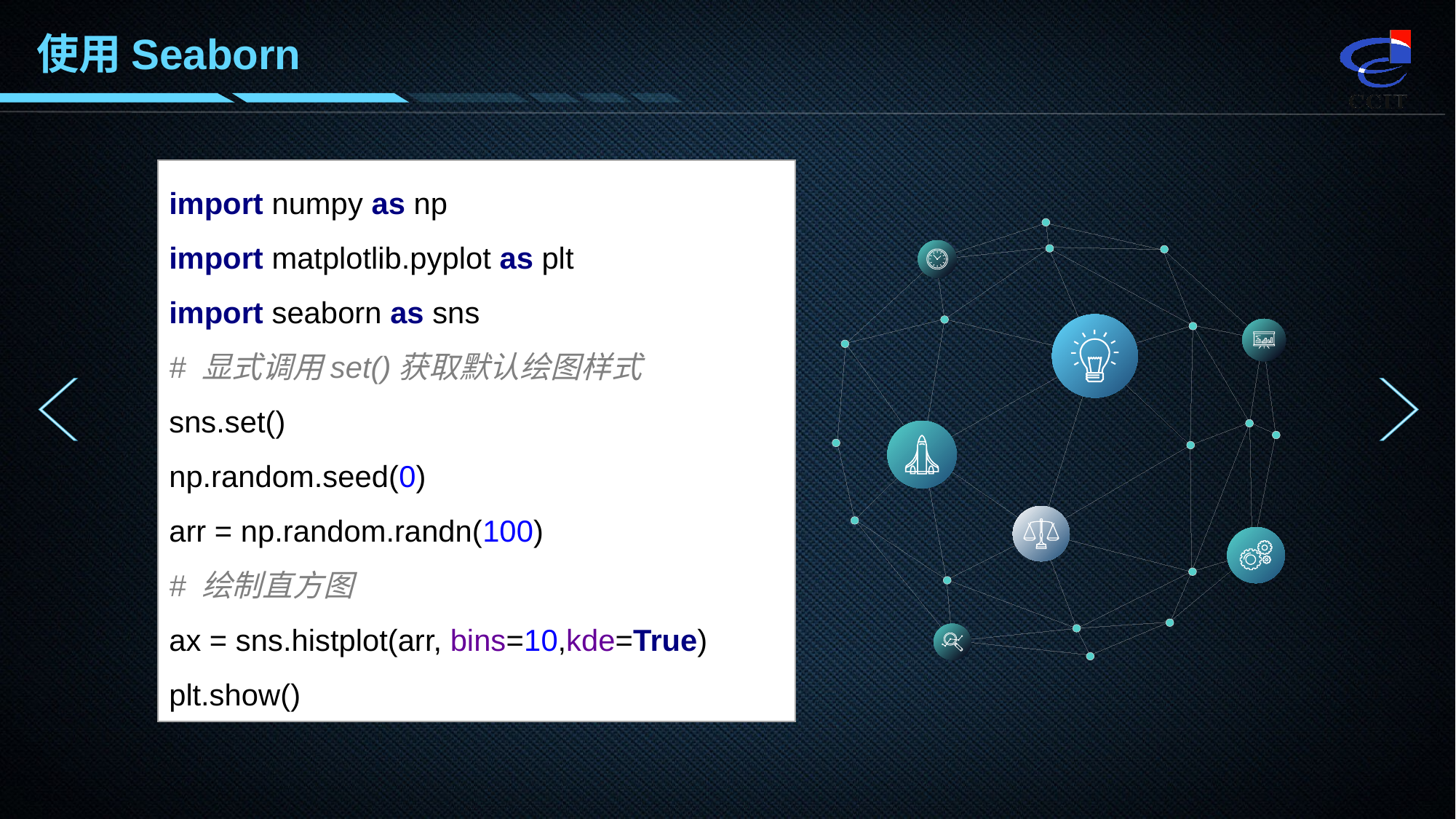

使用Seaborn
import numpy as np
import matplotlib.pyplot as plt
import seaborn as sns
# 显式调用set()获取默认绘图样式
sns.set()
np.random.seed(0)
arr = np.random.randn(100)
# 绘制直方图
ax = sns.histplot(arr, bins=10,kde=True)
plt.show()